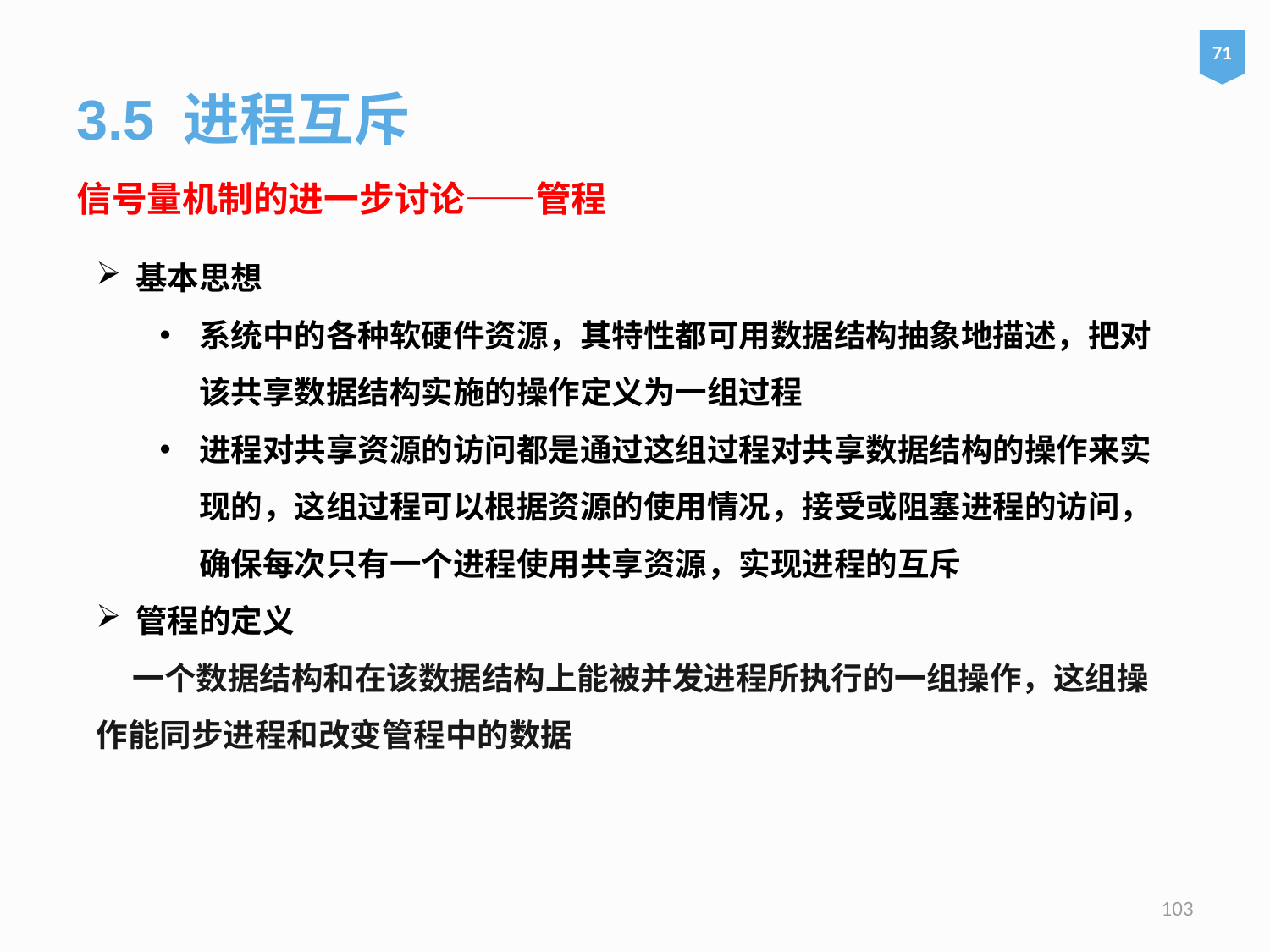

71
3.5 进程互斥
信号量机制的进一步讨论——管程

基本思想
系统中的各种软硬件资源，其特性都可用数据结构抽象地描述，把对该共享数据结构实施的操作定义为一组过程
进程对共享资源的访问都是通过这组过程对共享数据结构的操作来实现的，这组过程可以根据资源的使用情况，接受或阻塞进程的访问，确保每次只有一个进程使用共享资源，实现进程的互斥
管程的定义
    一个数据结构和在该数据结构上能被并发进程所执行的一组操作，这组操作能同步进程和改变管程中的数据

103